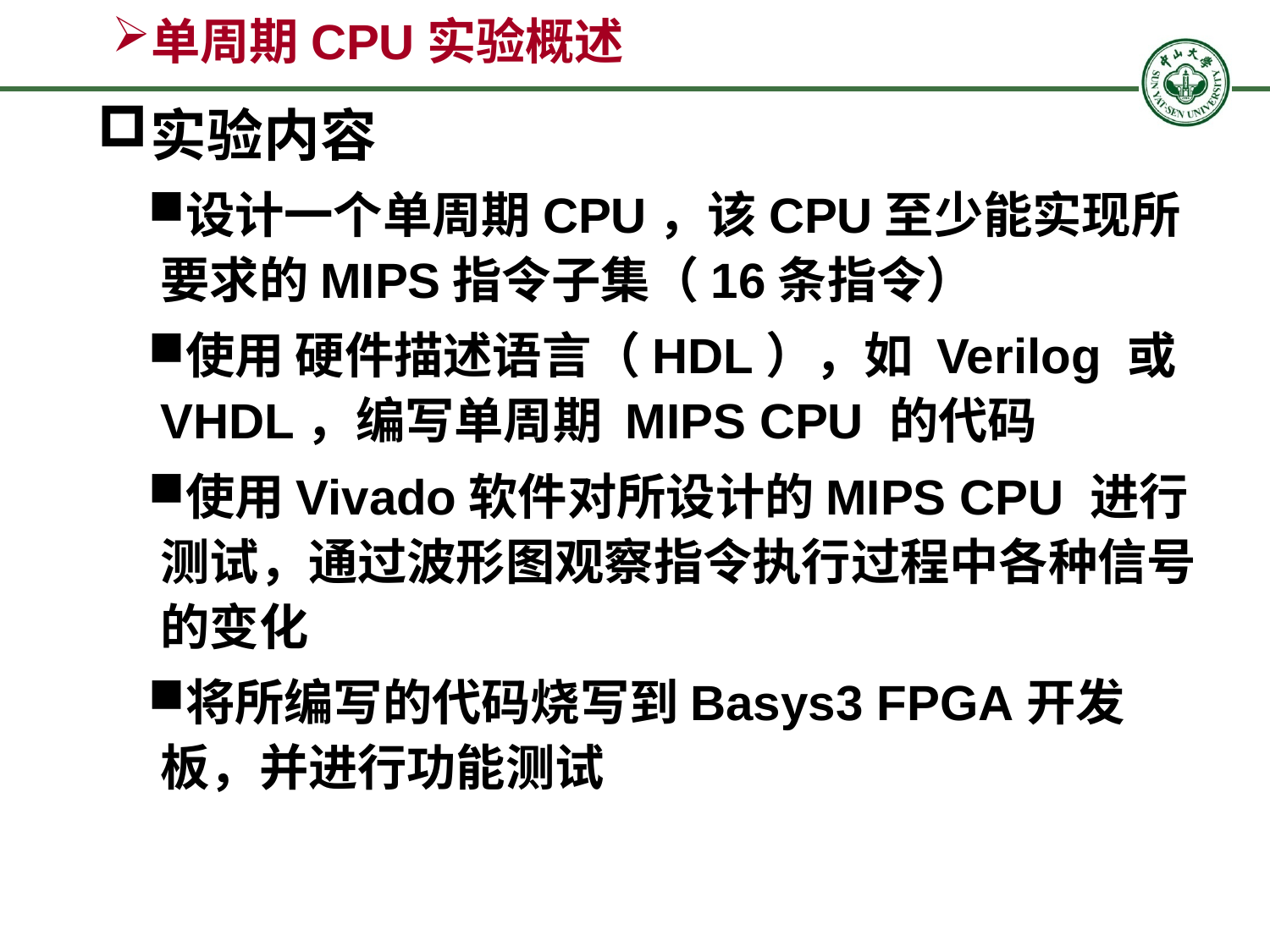

# 单周期CPU实验概述
实验内容
设计一个单周期CPU，该CPU至少能实现所要求的MIPS指令子集（16条指令）
使用 硬件描述语言（HDL），如 Verilog 或 VHDL，编写单周期 MIPS CPU 的代码
使用Vivado软件对所设计的MIPS CPU 进行测试，通过波形图观察指令执行过程中各种信号的变化
将所编写的代码烧写到Basys3 FPGA开发板，并进行功能测试